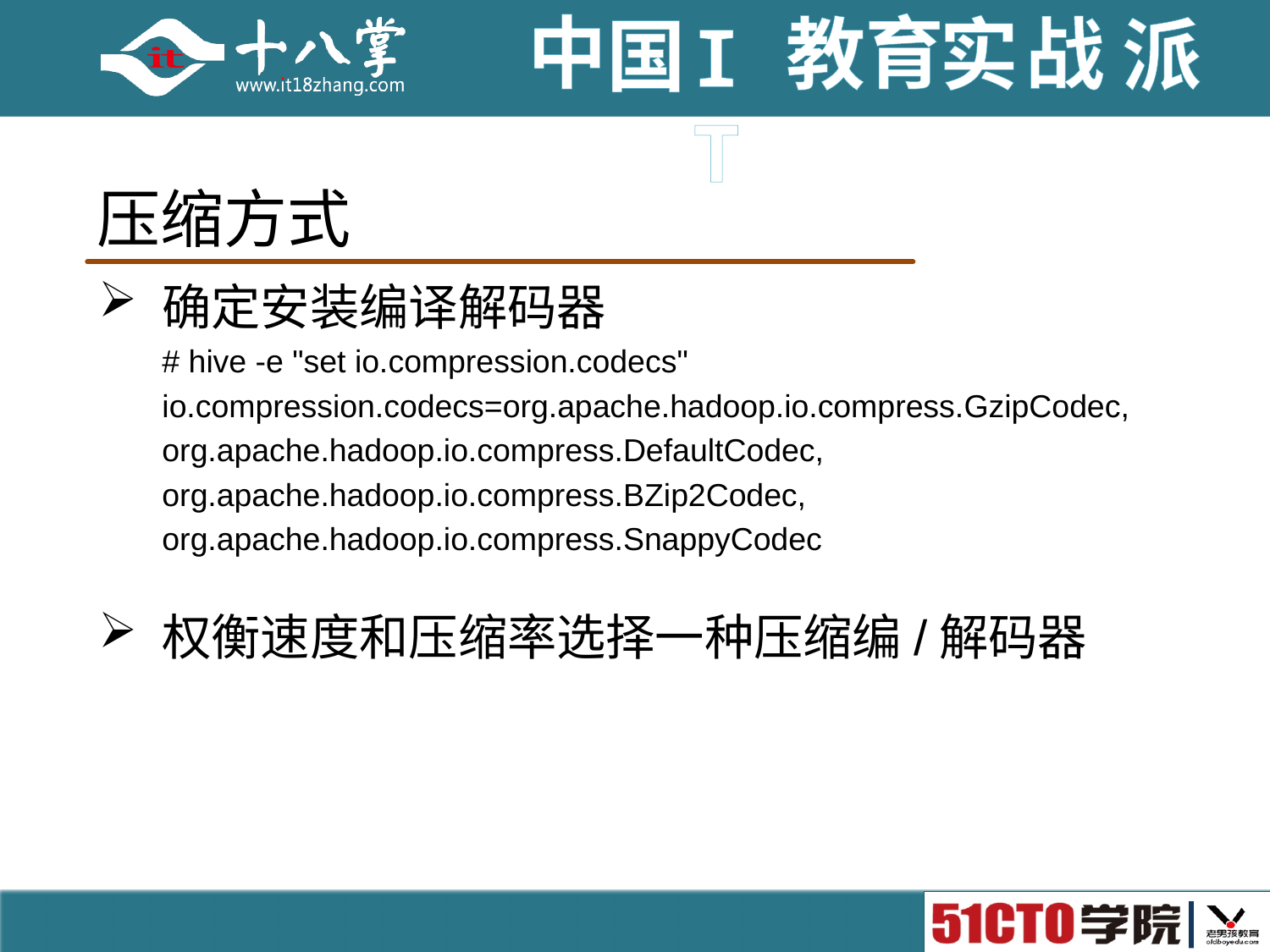

# 压缩方式
确定安装编译解码器
# hive -e "set io.compression.codecs"
io.compression.codecs=org.apache.hadoop.io.compress.GzipCodec,
org.apache.hadoop.io.compress.DefaultCodec,
org.apache.hadoop.io.compress.BZip2Codec,
org.apache.hadoop.io.compress.SnappyCodec

权衡速度和压缩率选择一种压缩编/解码器